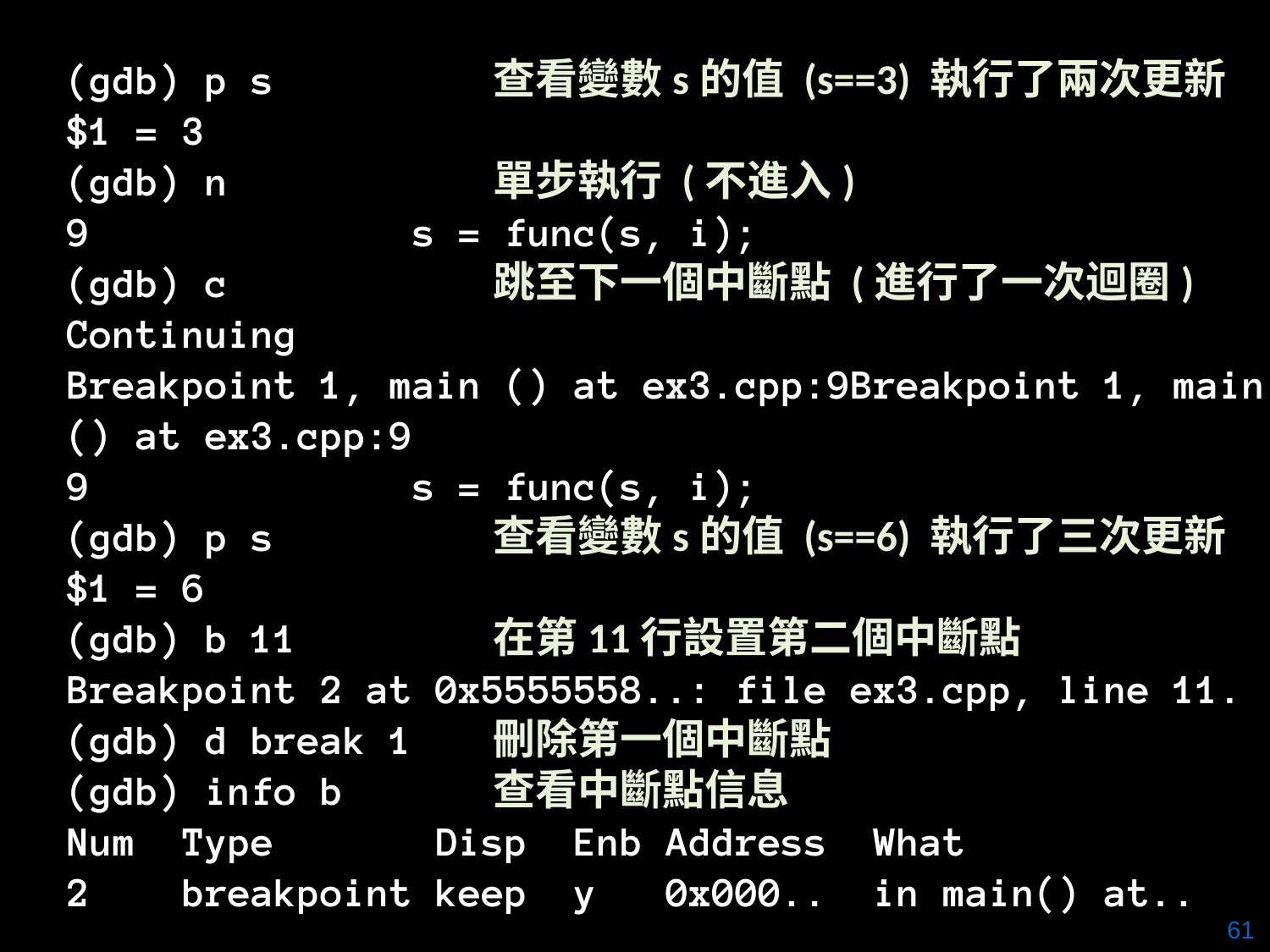

(gdb) p s         查看變數s的值 (s==3) 執行了兩次更新
$1 = 3
(gdb) n           單步執行 (不進入)
9              s = func(s, i);
(gdb) c           跳至下一個中斷點 (進行了一次迴圈)
Continuing
Breakpoint 1, main () at ex3.cpp:9Breakpoint 1, main () at ex3.cpp:9
9              s = func(s, i);
(gdb) p s         查看變數s的值 (s==6) 執行了三次更新
$1 = 6
(gdb) b 11        在第11行設置第二個中斷點
Breakpoint 2 at 0x5555558..: file ex3.cpp, line 11.
(gdb) d break 1   刪除第一個中斷點
(gdb) info b      查看中斷點信息
Num  Type       Disp  Enb Address  What
2    breakpoint keep  y   0x000..  in main() at..

61